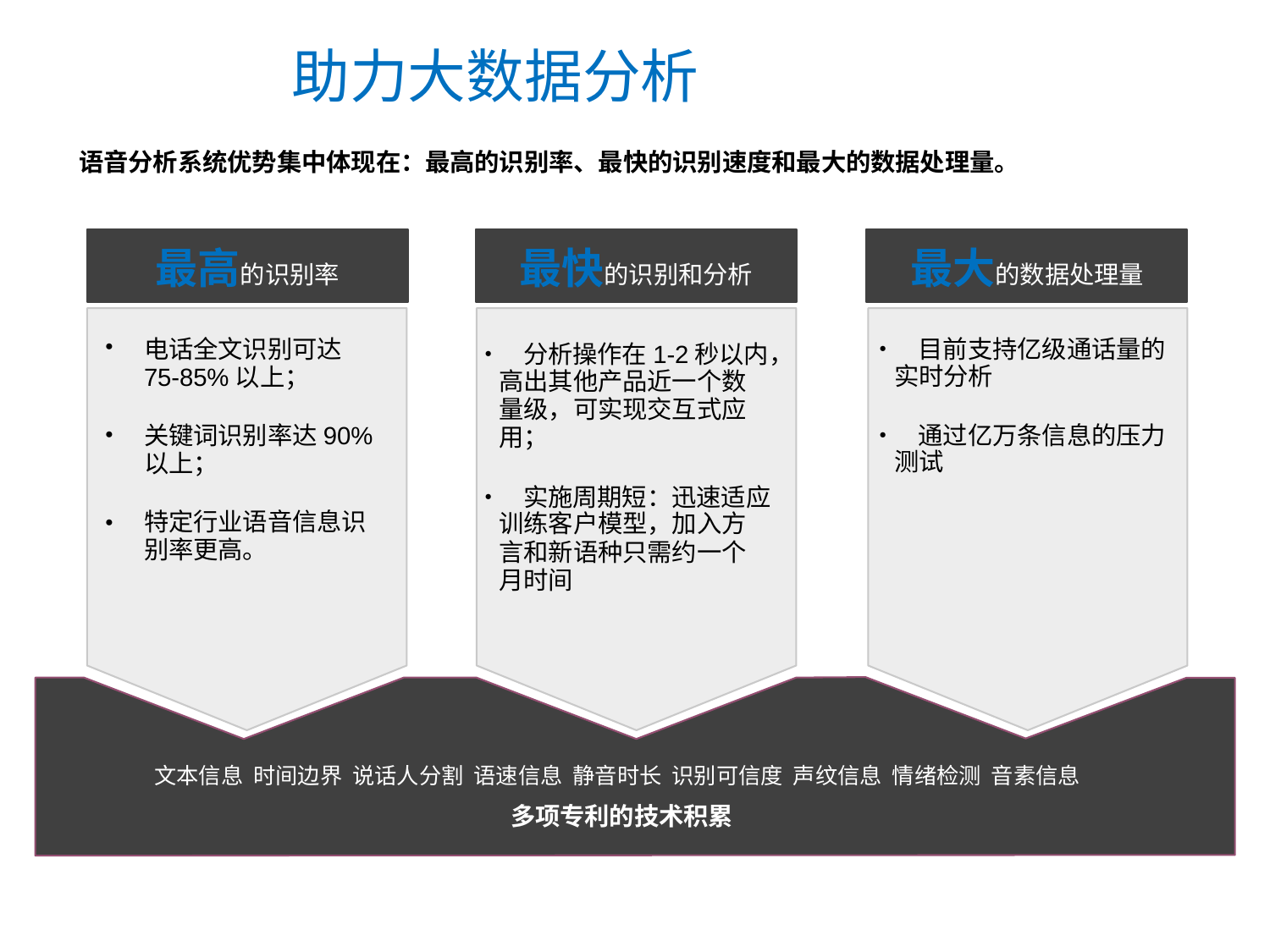

助力大数据分析

语音分析系统优势集中体现在：最高的识别率、最快的识别速度和最大的数据处理量。

最高的识别率
最快的识别和分析
最大的数据处理量

电话全文识别可达
75-85%以上；

关键词识别率达90%
以上；

特定行业语音信息识
别率更高。
•   目前支持亿级通话量的
	实时分析

•   通过亿万条信息的压力
	测试
•

•

•
•   分析操作在1-2秒以内，
	高出其他产品近一个数
	量级，可实现交互式应
	用；

•   实施周期短：迅速适应
	训练客户模型，加入方
	言和新语种只需约一个
	月时间

文本信息  时间边界  说话人分割  语速信息  静音时长  识别可信度  声纹信息  情绪检测  音素信息
	多项专利的技术积累